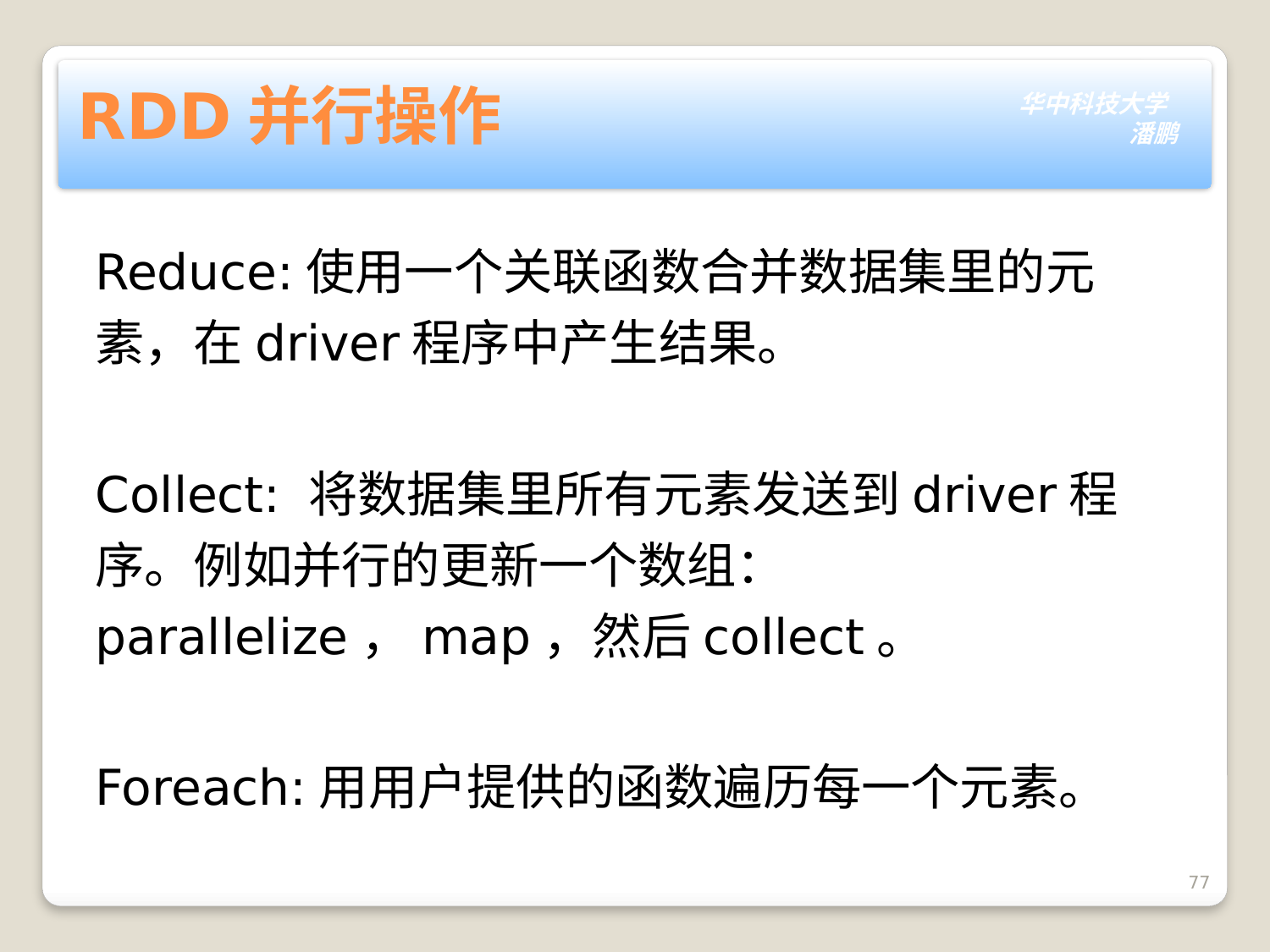

# RDD并行操作
Reduce:使用一个关联函数合并数据集里的元素，在driver程序中产生结果。

Collect: 将数据集里所有元素发送到driver程序。例如并行的更新一个数组：parallelize，map，然后collect。

Foreach:用用户提供的函数遍历每一个元素。
77